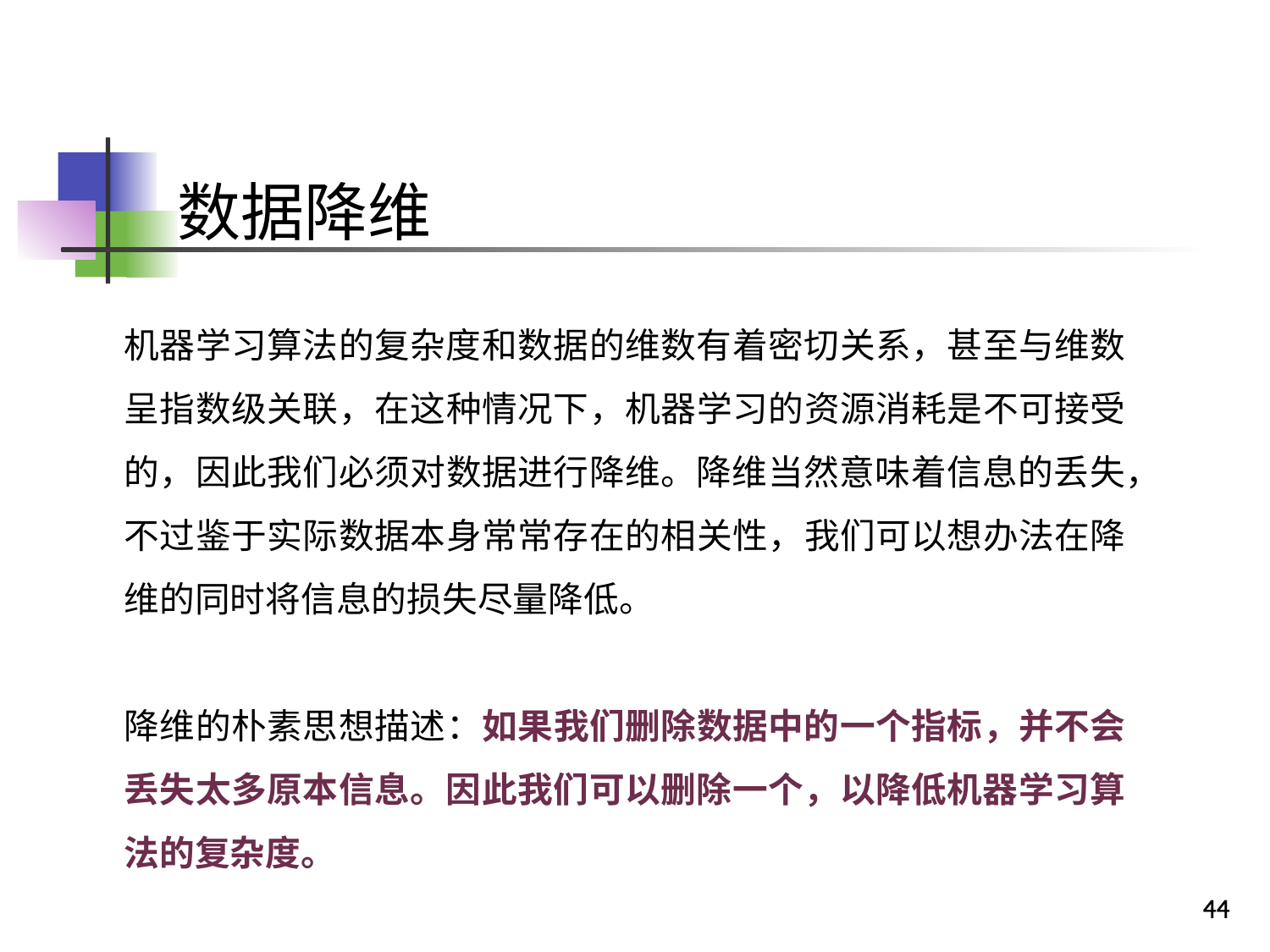

数据降维
机器学习算法的复杂度和数据的维数有着密切关系，甚至与维数呈指数级关联，在这种情况下，机器学习的资源消耗是不可接受的，因此我们必须对数据进行降维。降维当然意味着信息的丢失，不过鉴于实际数据本身常常存在的相关性，我们可以想办法在降维的同时将信息的损失尽量降低。

降维的朴素思想描述：如果我们删除数据中的一个指标，并不会丢失太多原本信息。因此我们可以删除一个，以降低机器学习算法的复杂度。
44